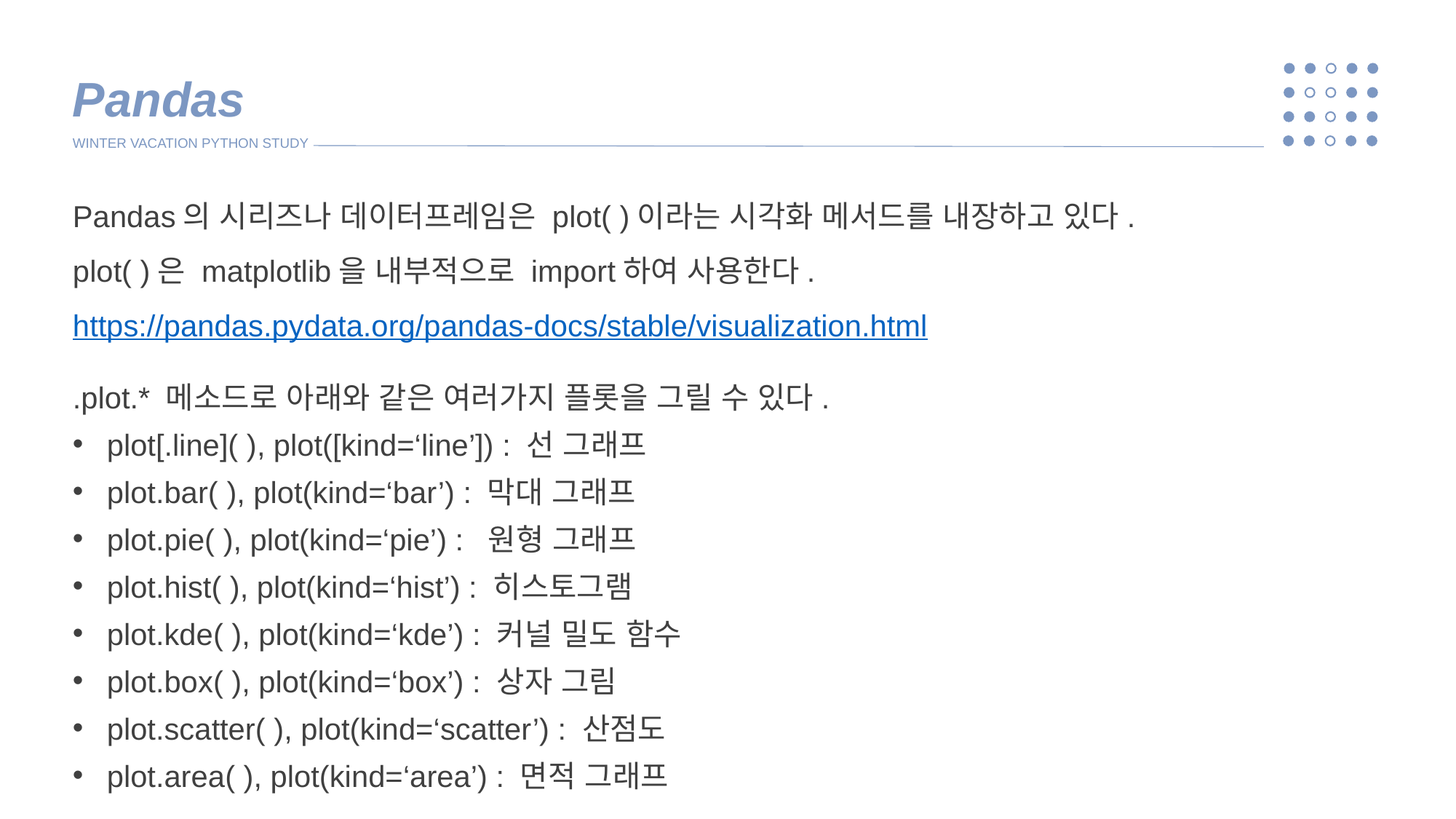

Pandas
WINTER VACATION PYTHON STUDY

Pandas의 시리즈나 데이터프레임은 plot( )이라는 시각화 메서드를 내장하고 있다.
plot( )은 matplotlib을 내부적으로 import하여 사용한다.
https://pandas.pydata.org/pandas-docs/stable/visualization.html
.plot.* 메소드로 아래와 같은 여러가지 플롯을 그릴 수 있다.
plot[.line]( ), plot([kind=‘line’]) : 선 그래프
plot.bar( ), plot(kind=‘bar’) : 막대 그래프
plot.pie( ), plot(kind=‘pie’) :  원형 그래프
plot.hist( ), plot(kind=‘hist’) : 히스토그램
plot.kde( ), plot(kind=‘kde’) : 커널 밀도 함수
plot.box( ), plot(kind=‘box’) : 상자 그림
plot.scatter( ), plot(kind=‘scatter’) : 산점도
plot.area( ), plot(kind=‘area’) : 면적 그래프